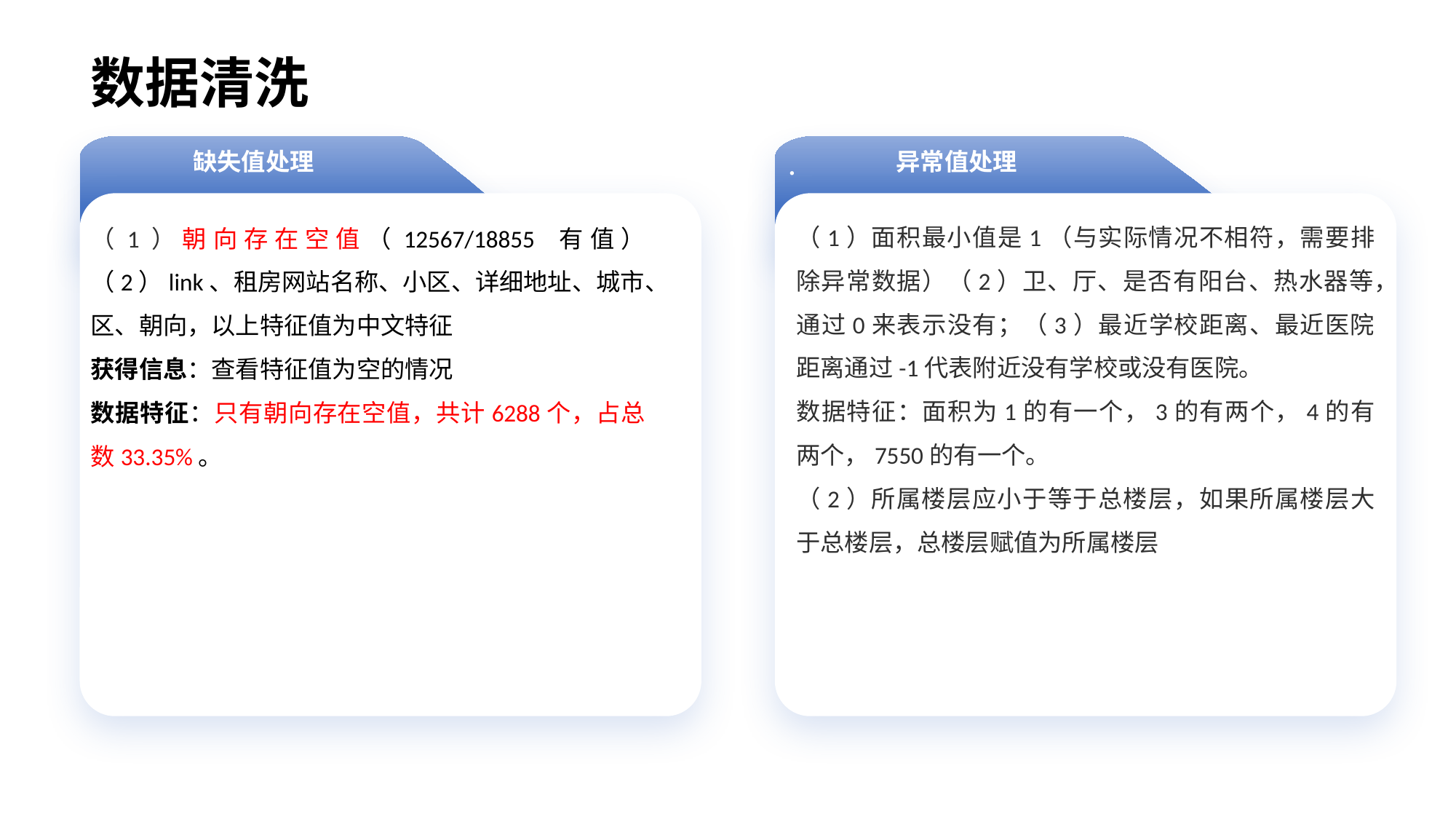

# 数据清洗
缺失值处理
异常值处理

.

（1）面积最小值是1（与实际情况不相符，需要排除异常数据）（2）卫、厅、是否有阳台、热水器等，通过0来表示没有；（3）最近学校距离、最近医院距离通过-1代表附近没有学校或没有医院。
数据特征：面积为1的有一个，3的有两个，4的有两个，7550的有一个。
（2）所属楼层应小于等于总楼层，如果所属楼层大于总楼层，总楼层赋值为所属楼层

（1）朝向存在空值（12567/18855 有值）（2）link、租房网站名称、小区、详细地址、城市、区、朝向，以上特征值为中文特征
获得信息：查看特征值为空的情况
数据特征：只有朝向存在空值，共计6288个，占总数33.35%。